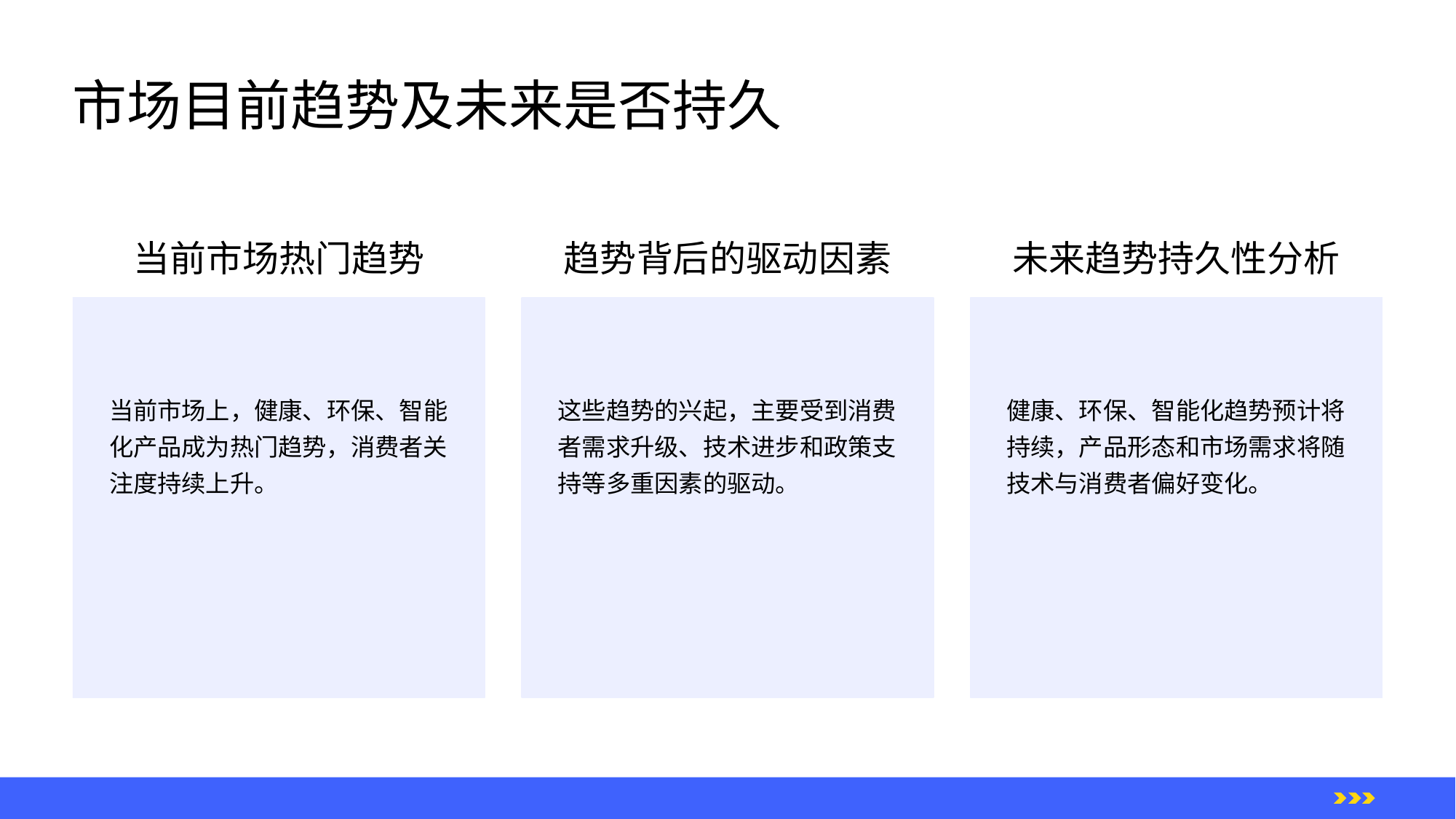

市场目前趋势及未来是否持久
当前市场热门趋势
趋势背后的驱动因素
未来趋势持久性分析

当前市场上，健康、环保、智能化产品成为热门趋势，消费者关注度持续上升。
这些趋势的兴起，主要受到消费者需求升级、技术进步和政策支持等多重因素的驱动。
健康、环保、智能化趋势预计将持续，产品形态和市场需求将随技术与消费者偏好变化。